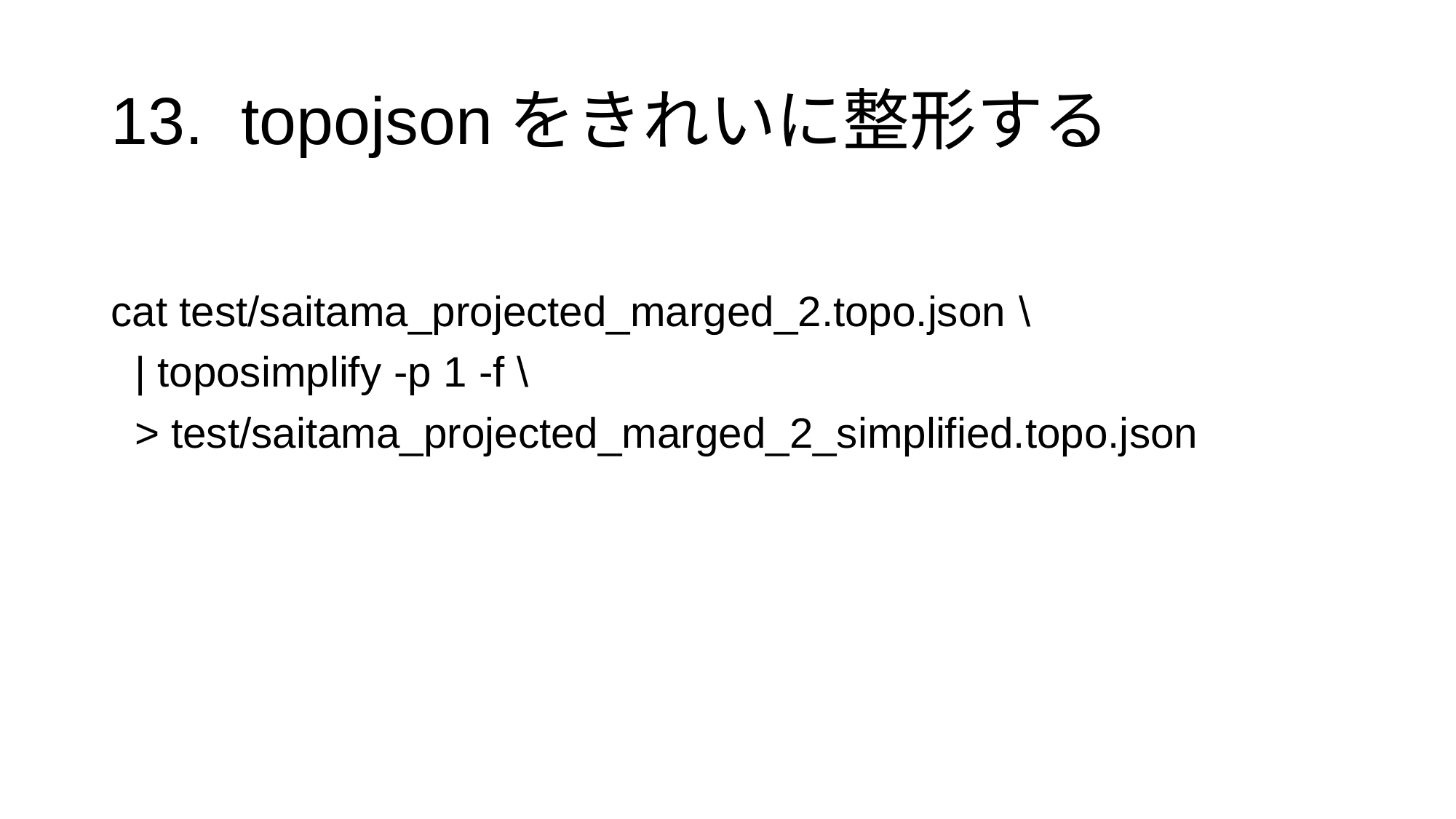

# 13.  topojsonをきれいに整形する

cat test/saitama_projected_marged_2.topo.json \
  | toposimplify -p 1 -f \
  > test/saitama_projected_marged_2_simplified.topo.json